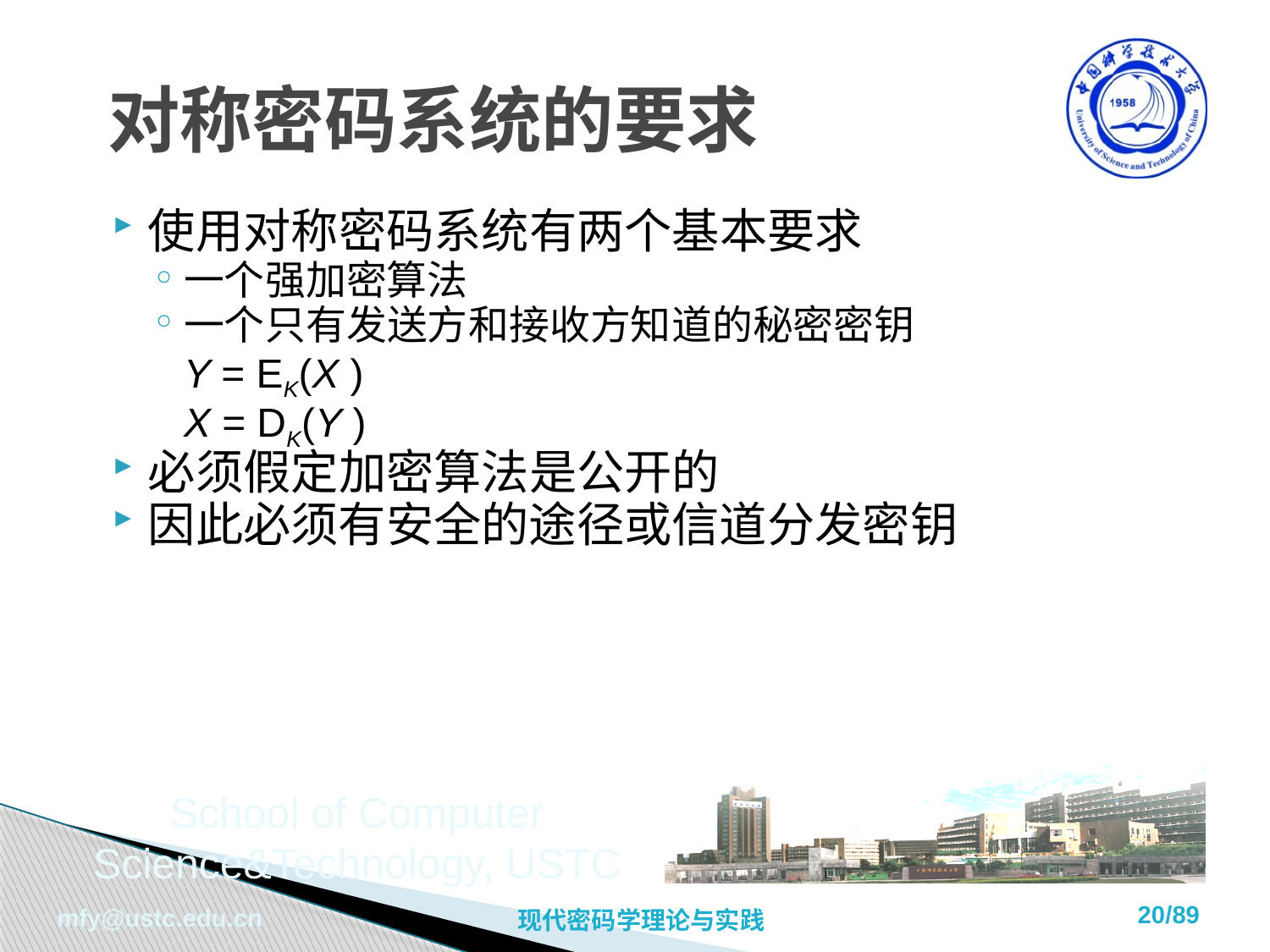

# 对称密码系统的要求
使用对称密码系统有两个基本要求
一个强加密算法
一个只有发送方和接收方知道的秘密密钥
	Y = EK(X )
	X = DK(Y )
必须假定加密算法是公开的
因此必须有安全的途径或信道分发密钥